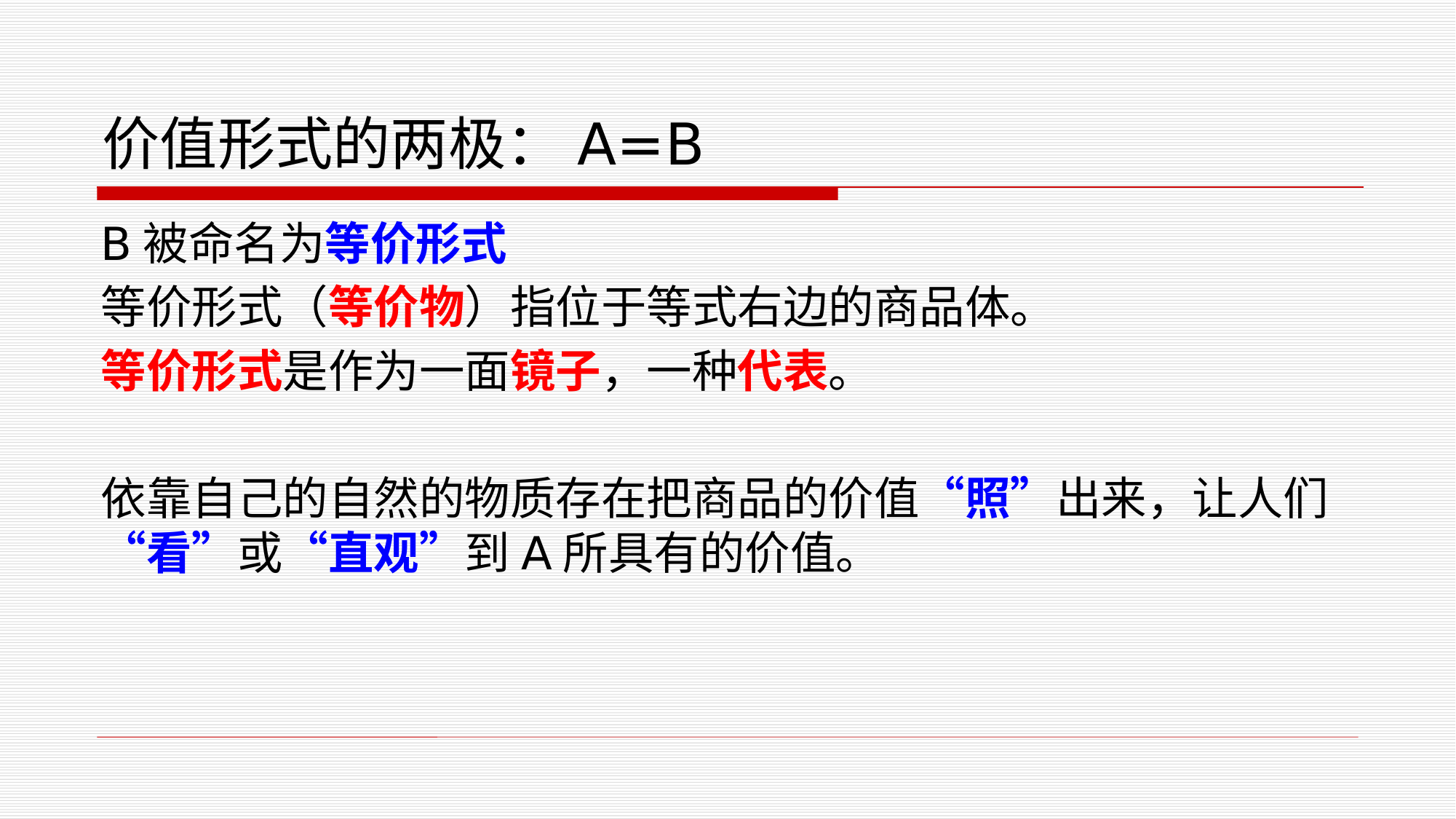

# 价值形式的两极：A=B
B被命名为等价形式
等价形式（等价物）指位于等式右边的商品体。
等价形式是作为一面镜子，一种代表。

依靠自己的自然的物质存在把商品的价值“照”出来，让人们“看”或“直观”到A所具有的价值。